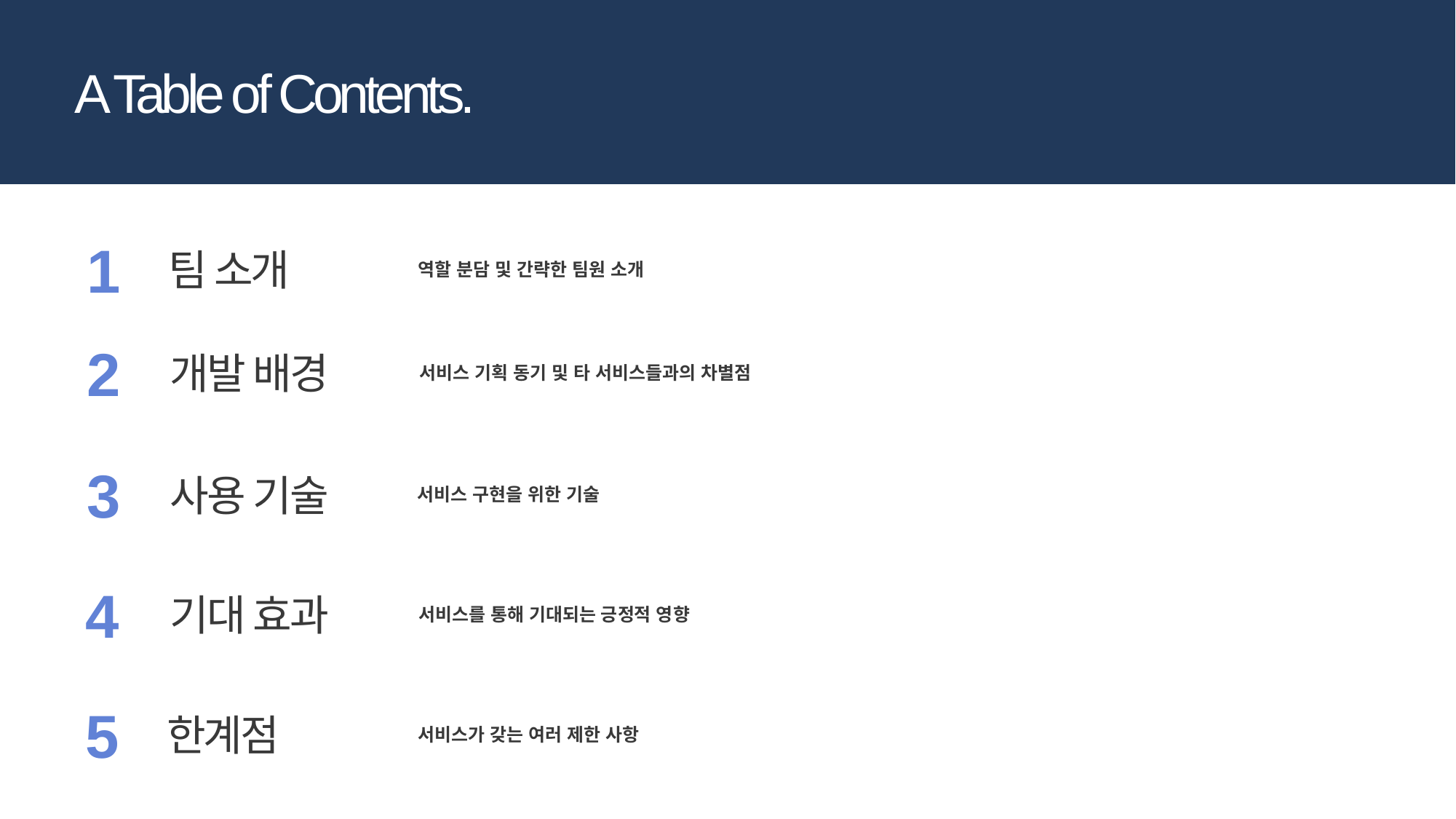

A Table of Contents.
1
팀 소개
역할 분담 및 간략한 팀원 소개
2
개발 배경
서비스 기획 동기 및 타 서비스들과의 차별점
3
사용 기술
서비스 구현을 위한 기술
4
기대 효과
5
한계점
서비스를 통해 기대되는 긍정적 영향
서비스가 갖는 여러 제한 사항